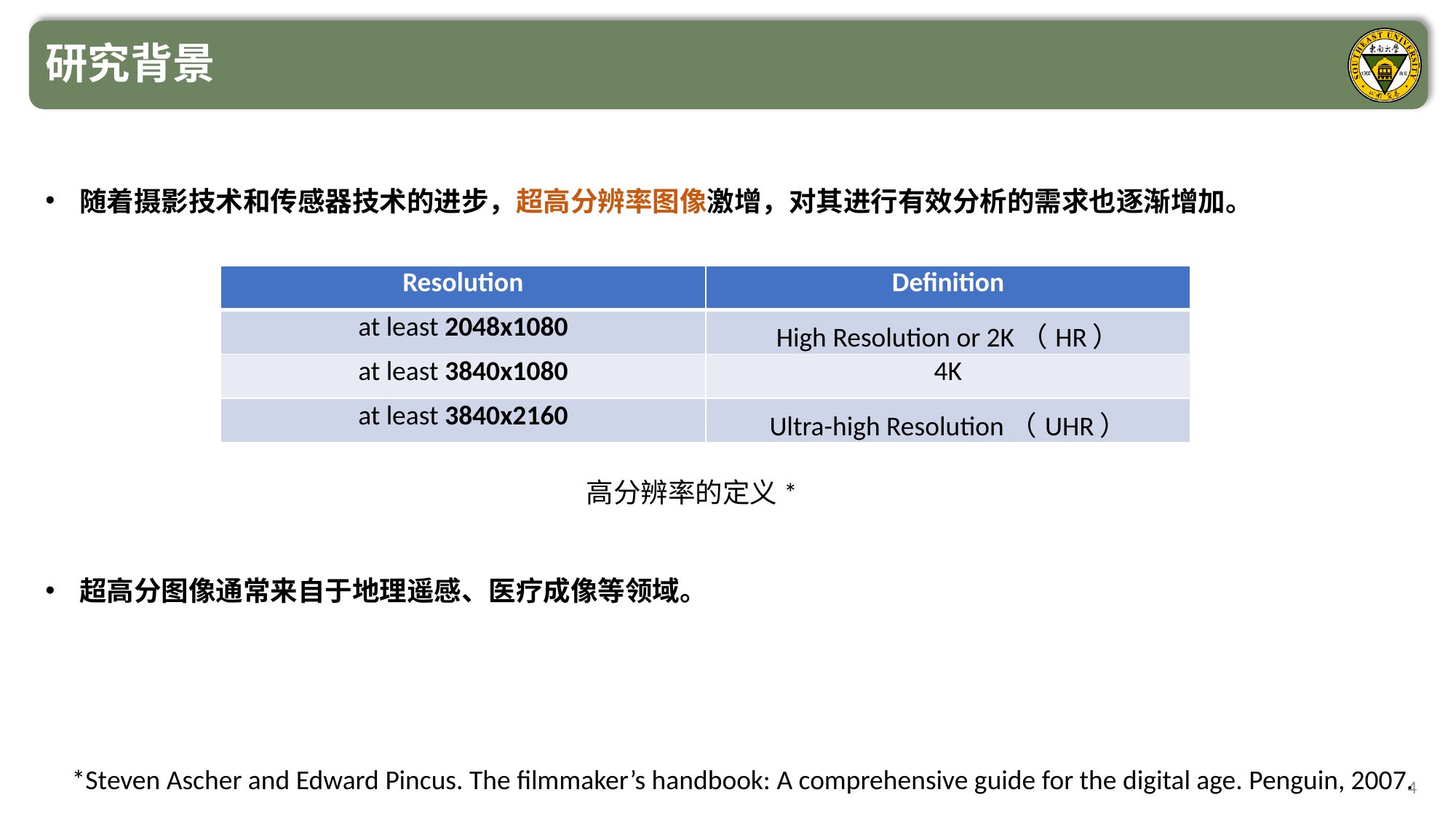

研究背景
随着摄影技术和传感器技术的进步，超高分辨率图像激增，对其进行有效分析的需求也逐渐增加。
| Resolution | Definition |
| --- | --- |
| at least 2048x1080 | High Resolution or 2K（HR） |
| at least 3840x1080 | 4K |
| at least 3840x2160 | Ultra-high Resolution（UHR） |
高分辨率的定义*
超高分图像通常来自于地理遥感、医疗成像等领域。

*Steven Ascher and Edward Pincus. The filmmaker’s handbook: A comprehensive guide for the digital age. Penguin, 2007.
4